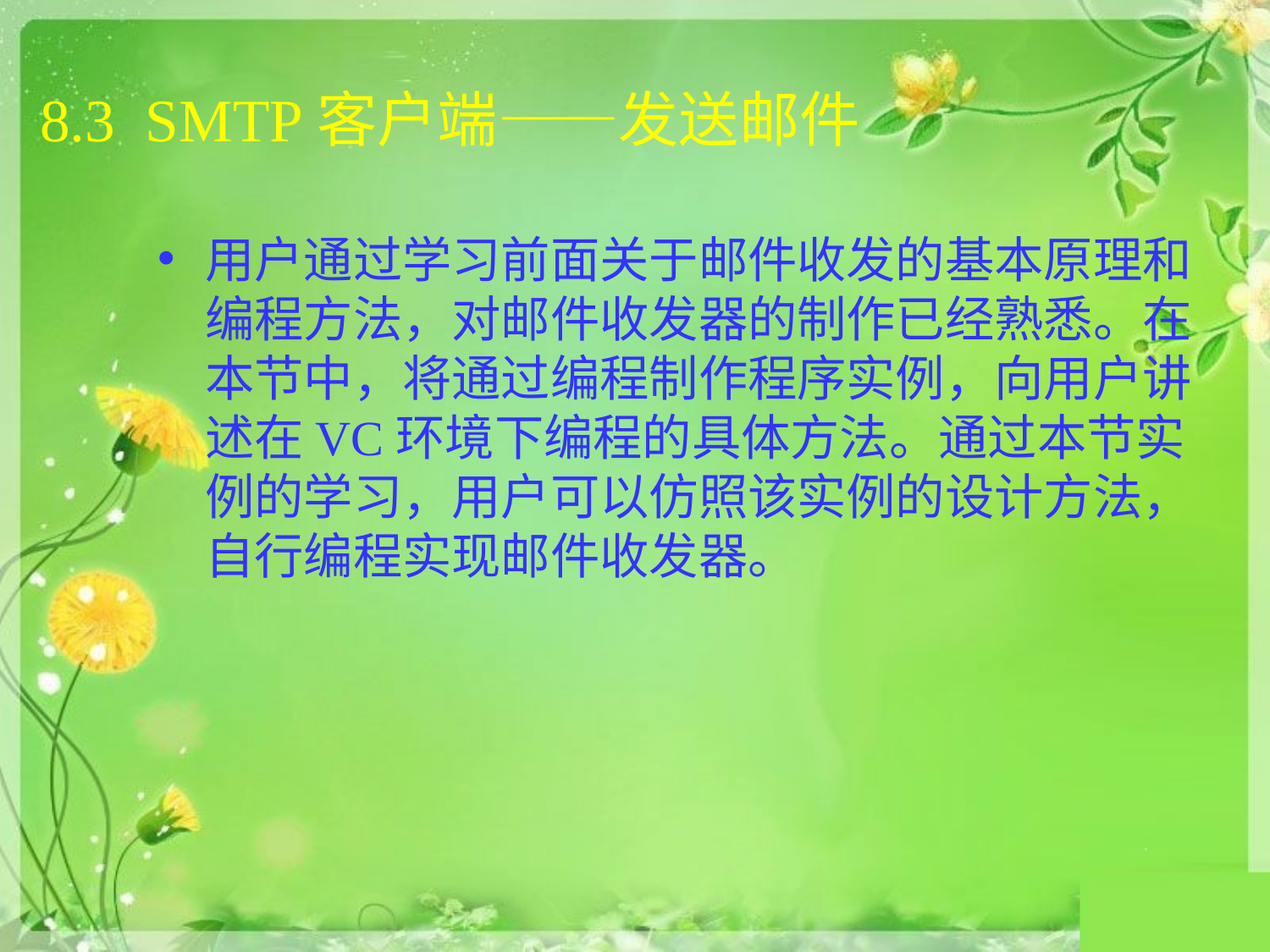

# 8.3  SMTP客户端——发送邮件
用户通过学习前面关于邮件收发的基本原理和编程方法，对邮件收发器的制作已经熟悉。在本节中，将通过编程制作程序实例，向用户讲述在VC环境下编程的具体方法。通过本节实例的学习，用户可以仿照该实例的设计方法，自行编程实现邮件收发器。